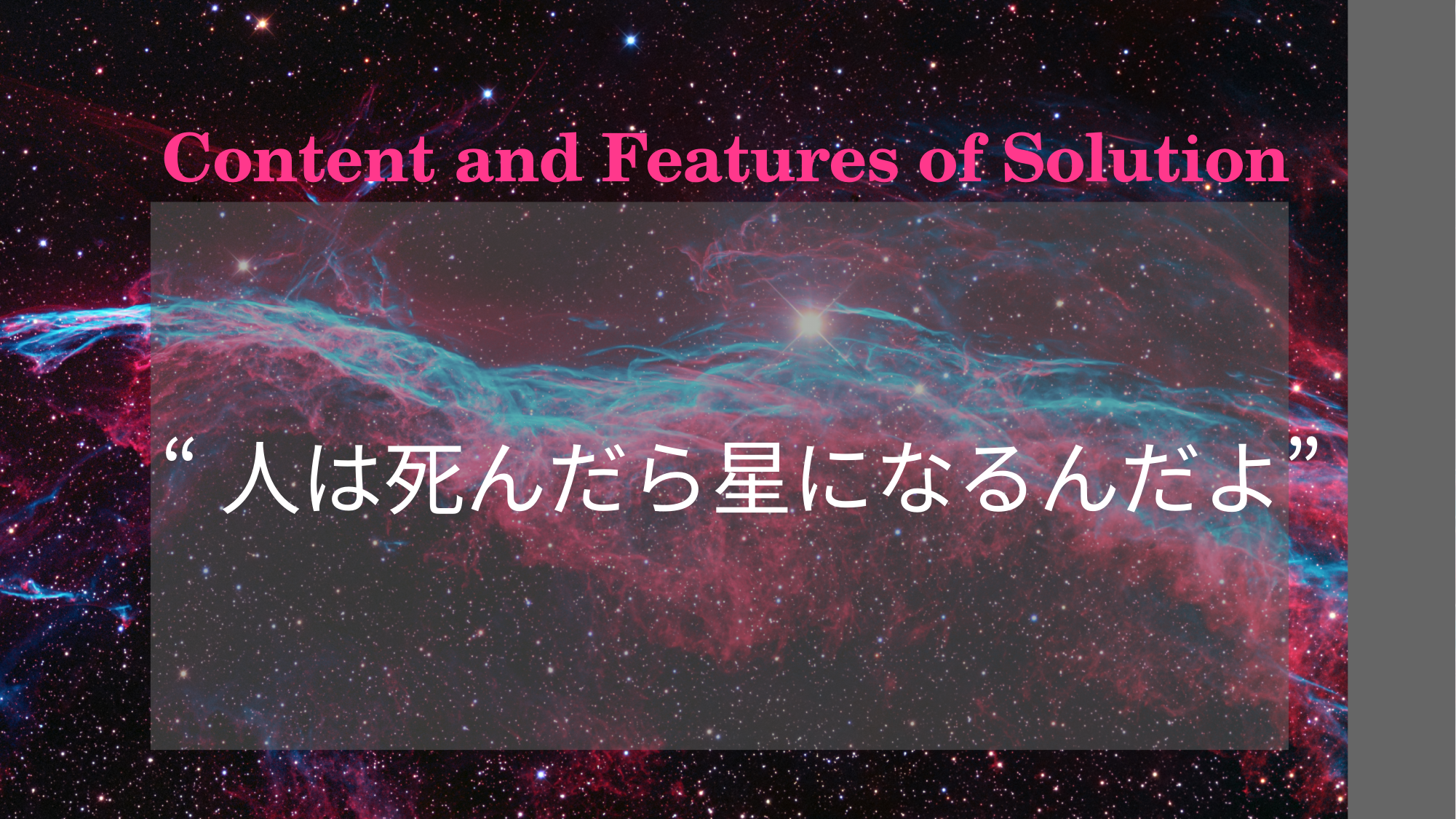

# Content and Features of Solution
“人は死んだら星になるんだよ”